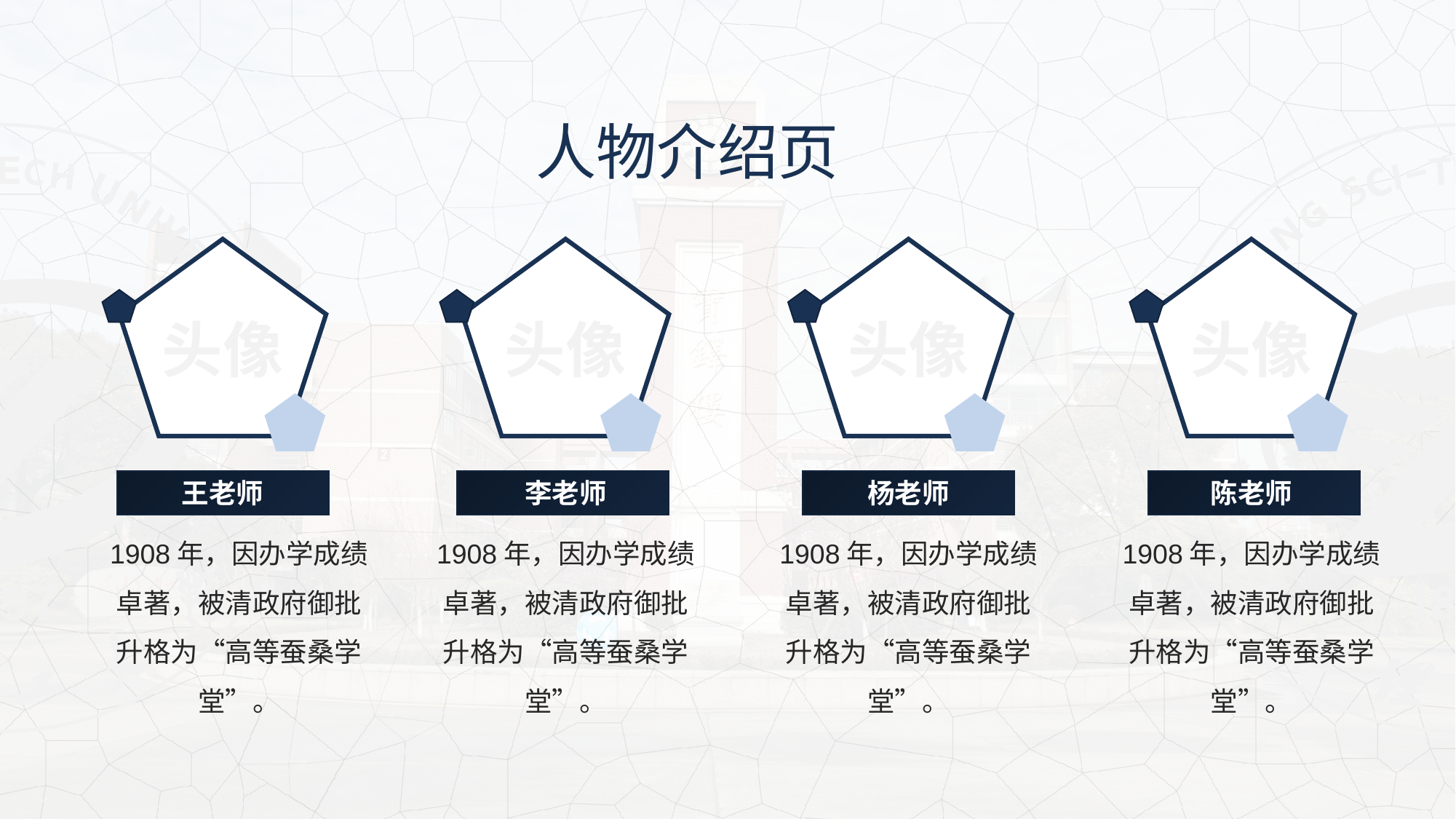

人物介绍页

头像

头像

头像

头像

王老师

李老师

杨老师

陈老师
1908年，因办学成绩卓著，被清政府御批升格为“高等蚕桑学堂”。
1908年，因办学成绩卓著，被清政府御批升格为“高等蚕桑学堂”。
1908年，因办学成绩卓著，被清政府御批升格为“高等蚕桑学堂”。
1908年，因办学成绩卓著，被清政府御批升格为“高等蚕桑学堂”。